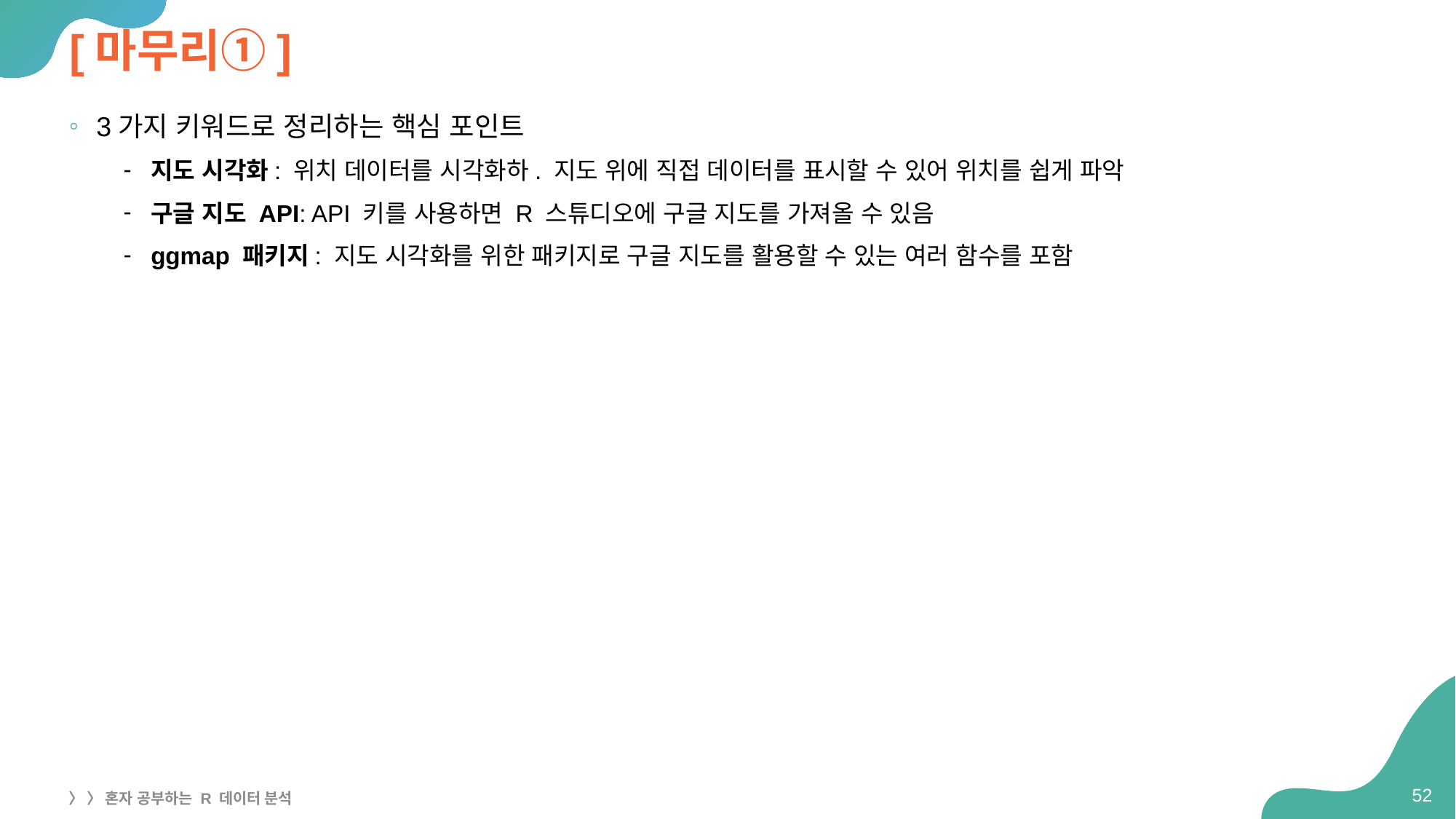

# [마무리①]
3가지 키워드로 정리하는 핵심 포인트
지도 시각화: 위치 데이터를 시각화하. 지도 위에 직접 데이터를 표시할 수 있어 위치를 쉽게 파악
구글 지도 API: API 키를 사용하면 R 스튜디오에 구글 지도를 가져올 수 있음
ggmap 패키지: 지도 시각화를 위한 패키지로 구글 지도를 활용할 수 있는 여러 함수를 포함
52
〉 〉 혼자 공부하는 R 데이터 분석